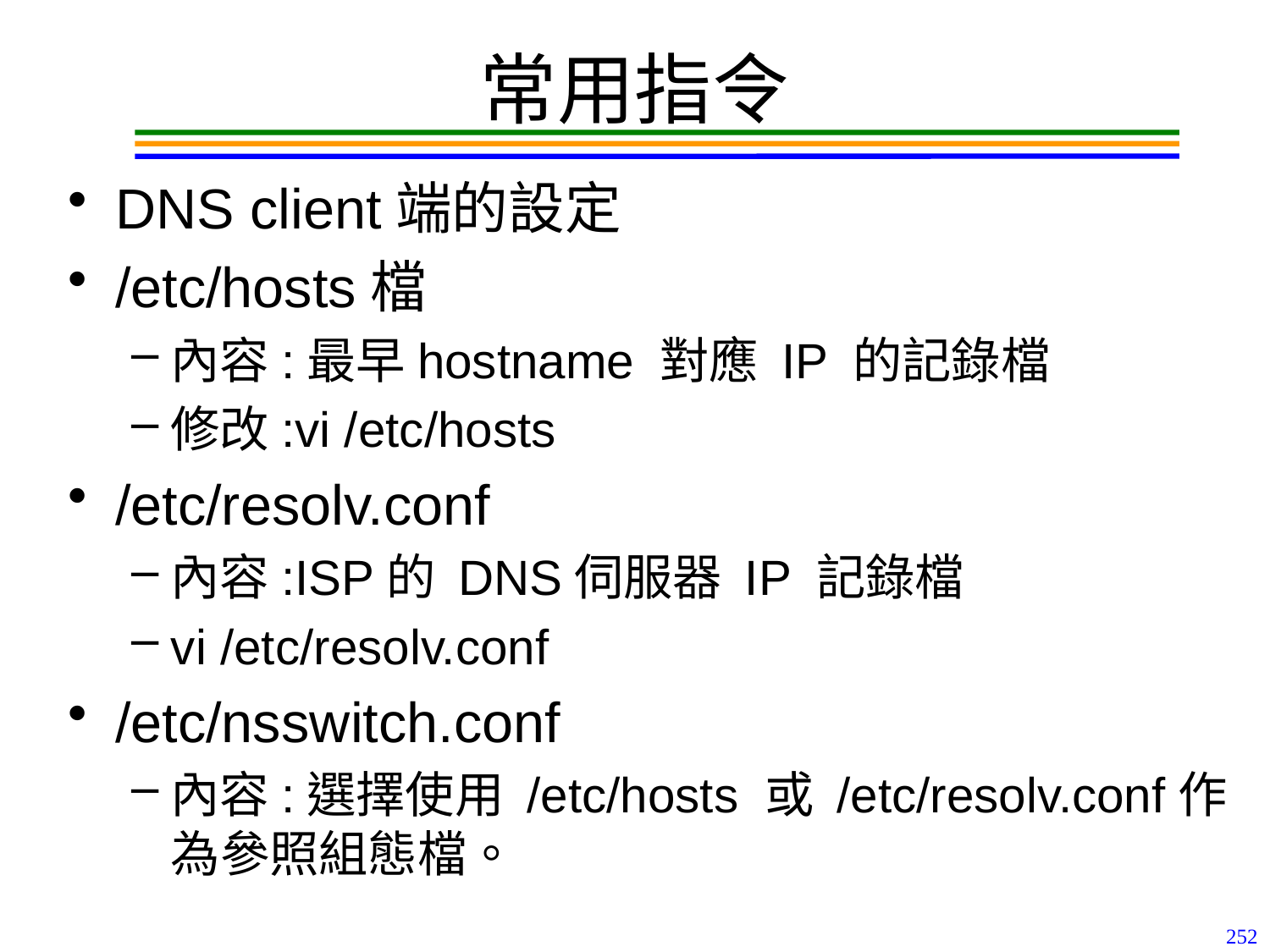

# 常用指令
DNS client端的設定
/etc/hosts檔
內容:最早hostname 對應 IP 的記錄檔
修改:vi /etc/hosts
/etc/resolv.conf
內容:ISP的 DNS伺服器 IP 記錄檔
vi /etc/resolv.conf
/etc/nsswitch.conf
內容:選擇使用 /etc/hosts 或 /etc/resolv.conf作為參照組態檔。

252